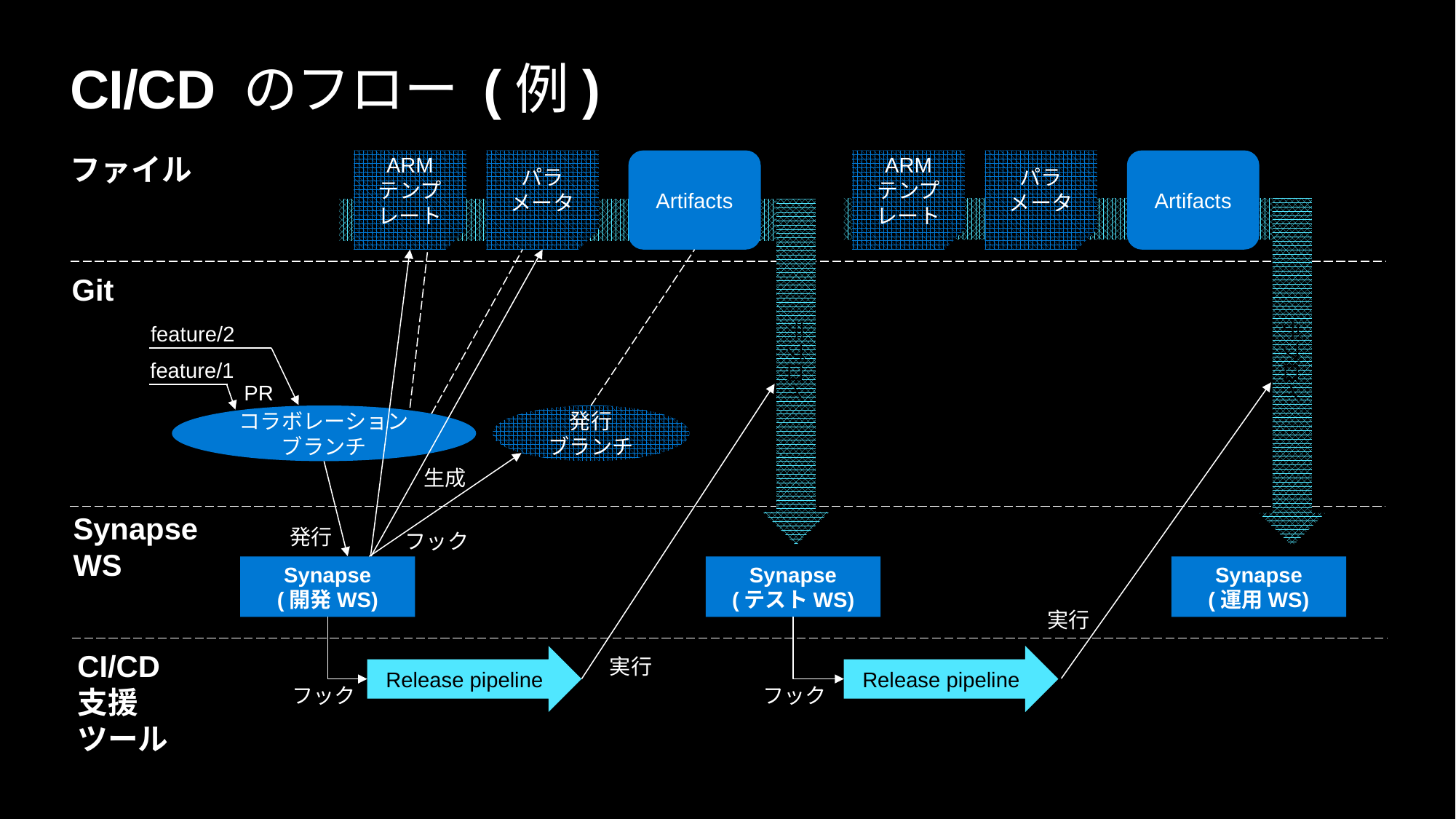

# CI/CD のフロー (例)
パラ
メータ
Artifacts
Artifacts
ARM
テンプレート
ファイル
ARM
テンプレート
パラ
メータ

Git
feature/2
デプロイ
デプロイ
feature/1
PR
コラボレーション
ブランチ
発行
ブランチ
生成
Synapse
WS
発行
フック
Synapse
(開発WS)
Synapse
(テストWS)
Synapse
(運用WS)
実行
Release pipeline
Release pipeline
CI/CD
支援
ツール
実行
フック
フック